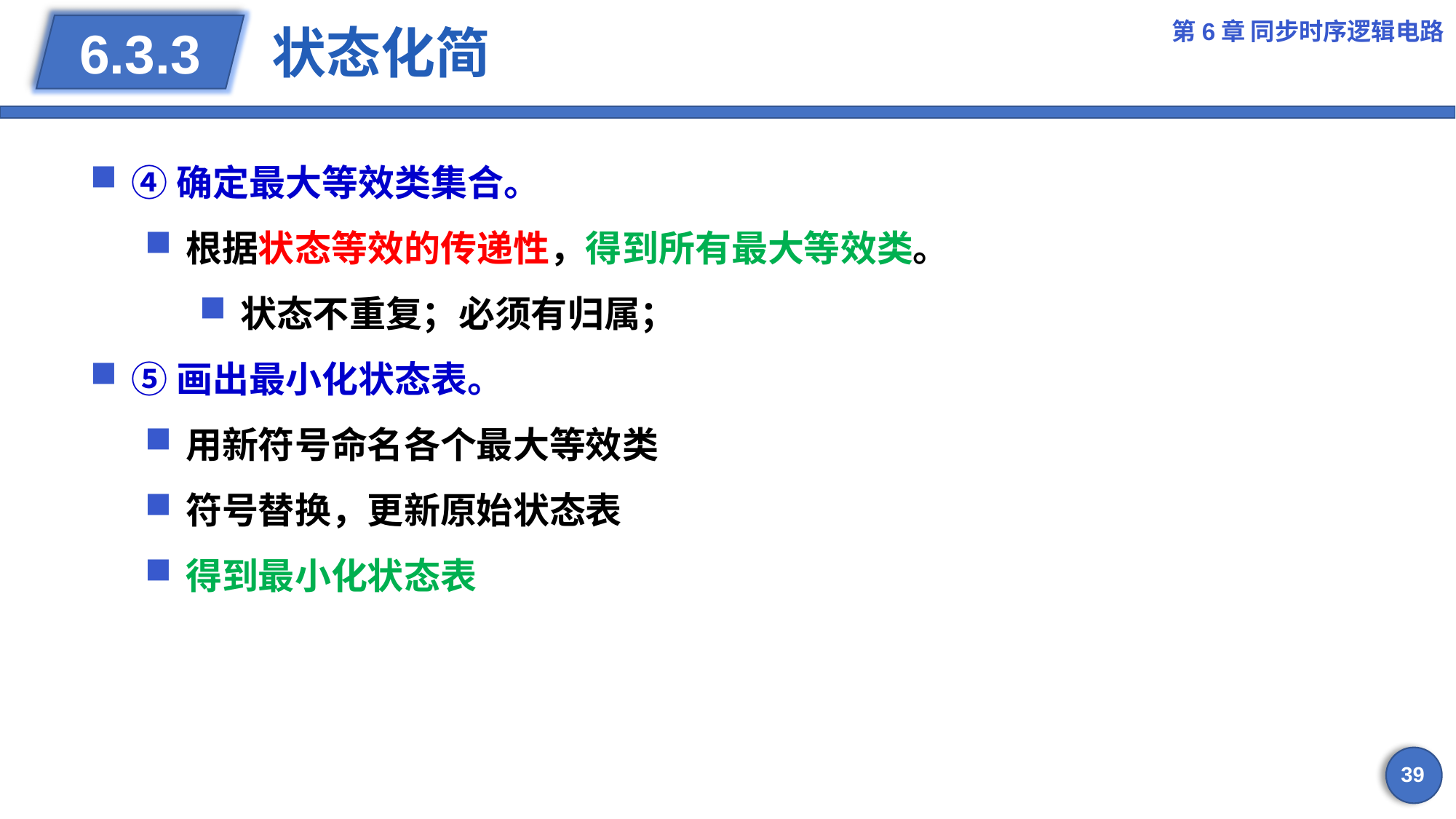

第6章 同步时序逻辑电路
# 状态化简
6.3.3
④确定最大等效类集合。
根据状态等效的传递性，得到所有最大等效类。
状态不重复；必须有归属；
⑤画出最小化状态表。
用新符号命名各个最大等效类
符号替换，更新原始状态表
得到最小化状态表
39